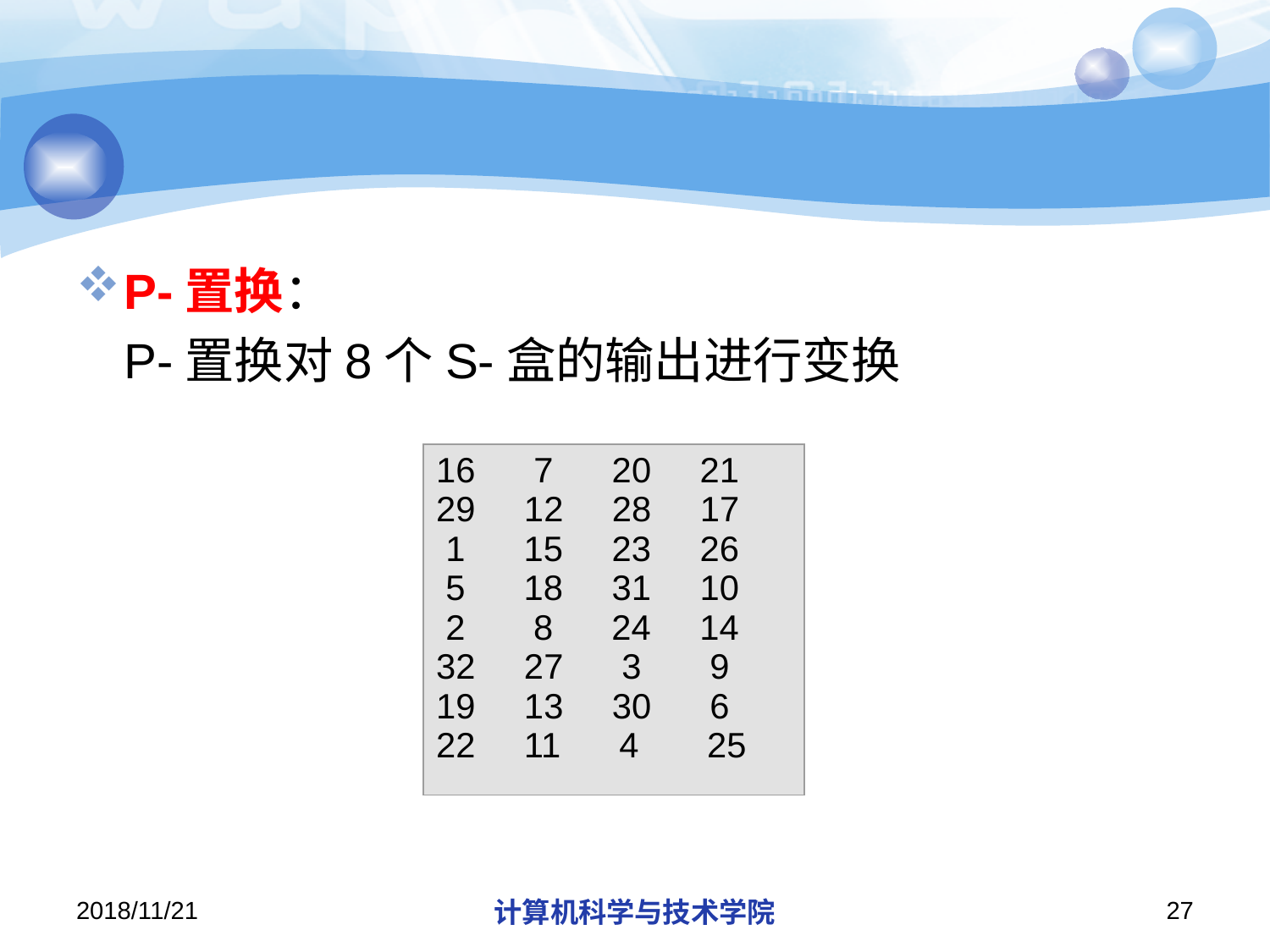

#
P-置换：
	P-置换对8个S-盒的输出进行变换
| 16 7 20 21 29 12 28 17 1 15 23 26 5 18 31 10 2 8 24 14 32 27 3 9 19 13 30 6 22 11 4 25 |
| --- |
2018/11/21
计算机科学与技术学院
27